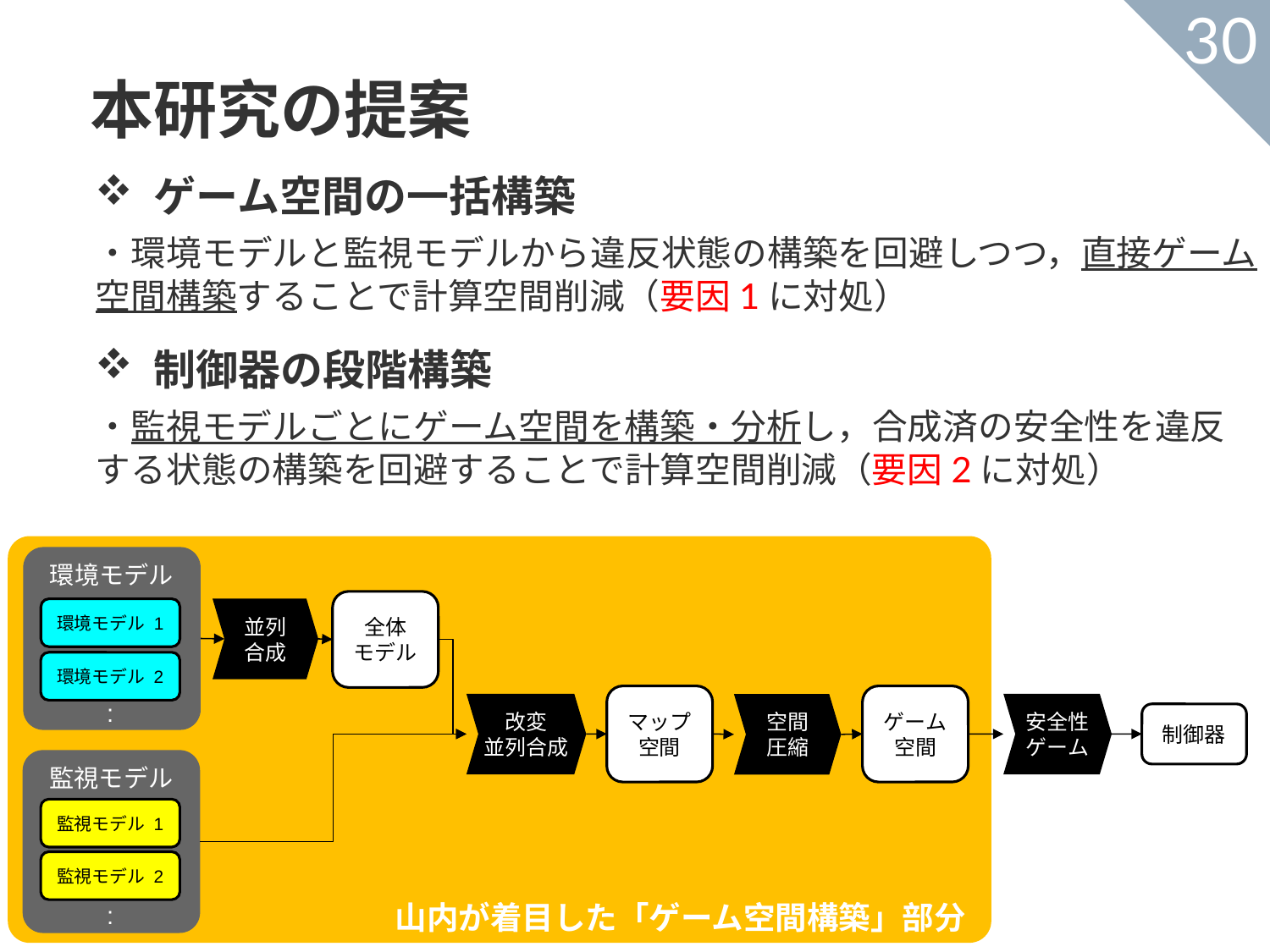

本研究の提案
30

ゲーム空間の一括構築
・環境モデルと監視モデルから違反状態の構築を回避しつつ，直接ゲーム空間構築することで計算空間削減（要因1に対処）

制御器の段階構築
・監視モデルごとにゲーム空間を構築・分析し，合成済の安全性を違反する状態の構築を回避することで計算空間削減（要因2に対処）

環境モデル
全体
モデル
並列
合成
環境モデル 1

環境モデル 2
マップ空間
ゲーム空間
:
改変
並列合成
安全性
ゲーム
空間
圧縮
制御器
監視モデル
監視モデル 1
監視モデル 2
山内が着目した「ゲーム空間構築」部分
: